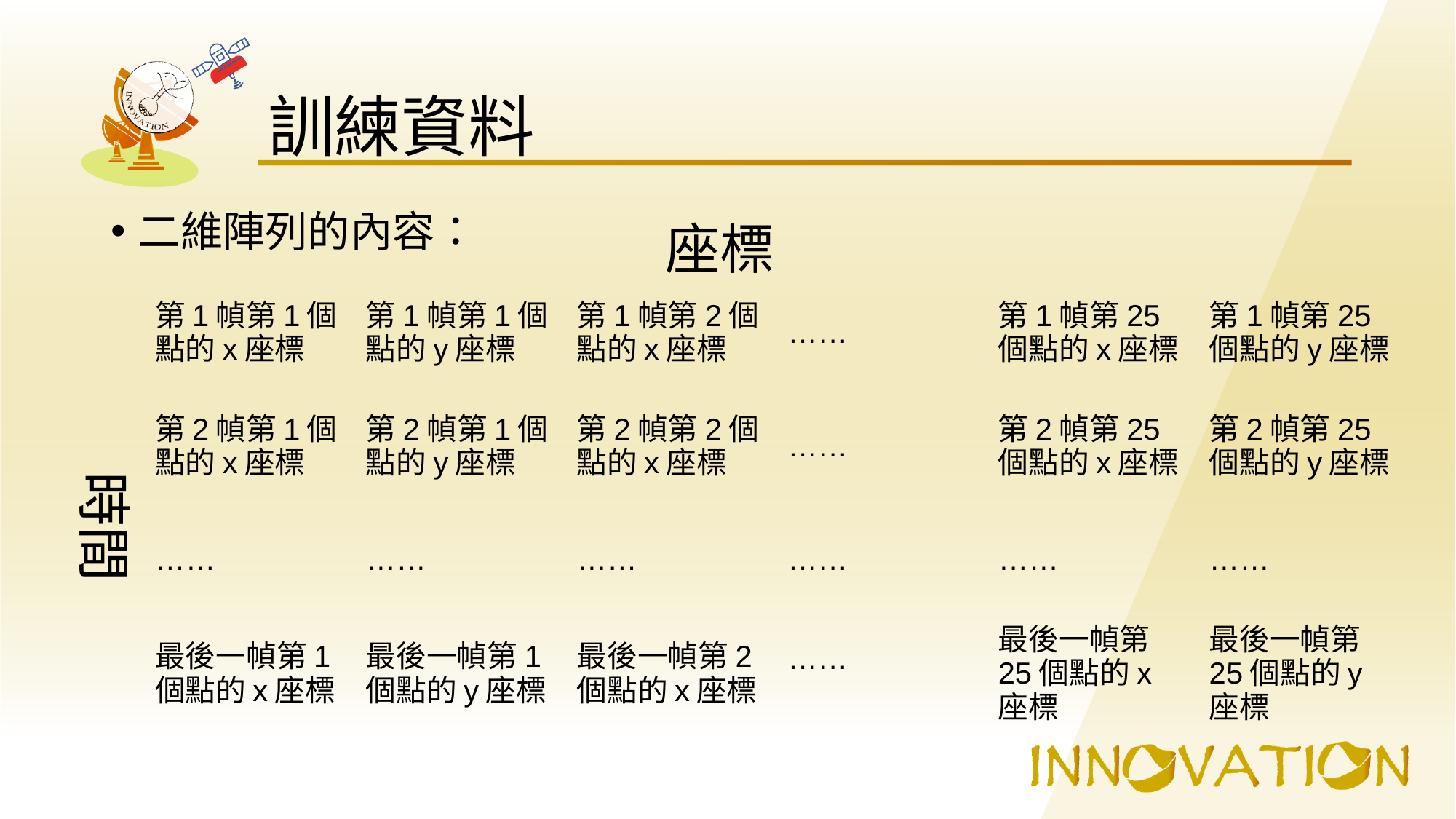

# 訓練資料

二維陣列的內容：
座標
| 第1幀第1個點的x座標 | 第1幀第1個點的y座標 | 第1幀第2個點的x座標 | …… | 第1幀第25個點的x座標 | 第1幀第25個點的y座標 |
| --- | --- | --- | --- | --- | --- |
| 第2幀第1個點的x座標 | 第2幀第1個點的y座標 | 第2幀第2個點的x座標 | …… | 第2幀第25個點的x座標 | 第2幀第25個點的y座標 |
| …… | …… | …… | …… | …… | …… |
| 最後一幀第1個點的x座標 | 最後一幀第1個點的y座標 | 最後一幀第2個點的x座標 | …… | 最後一幀第25個點的x座標 | 最後一幀第25個點的y座標 |
時間